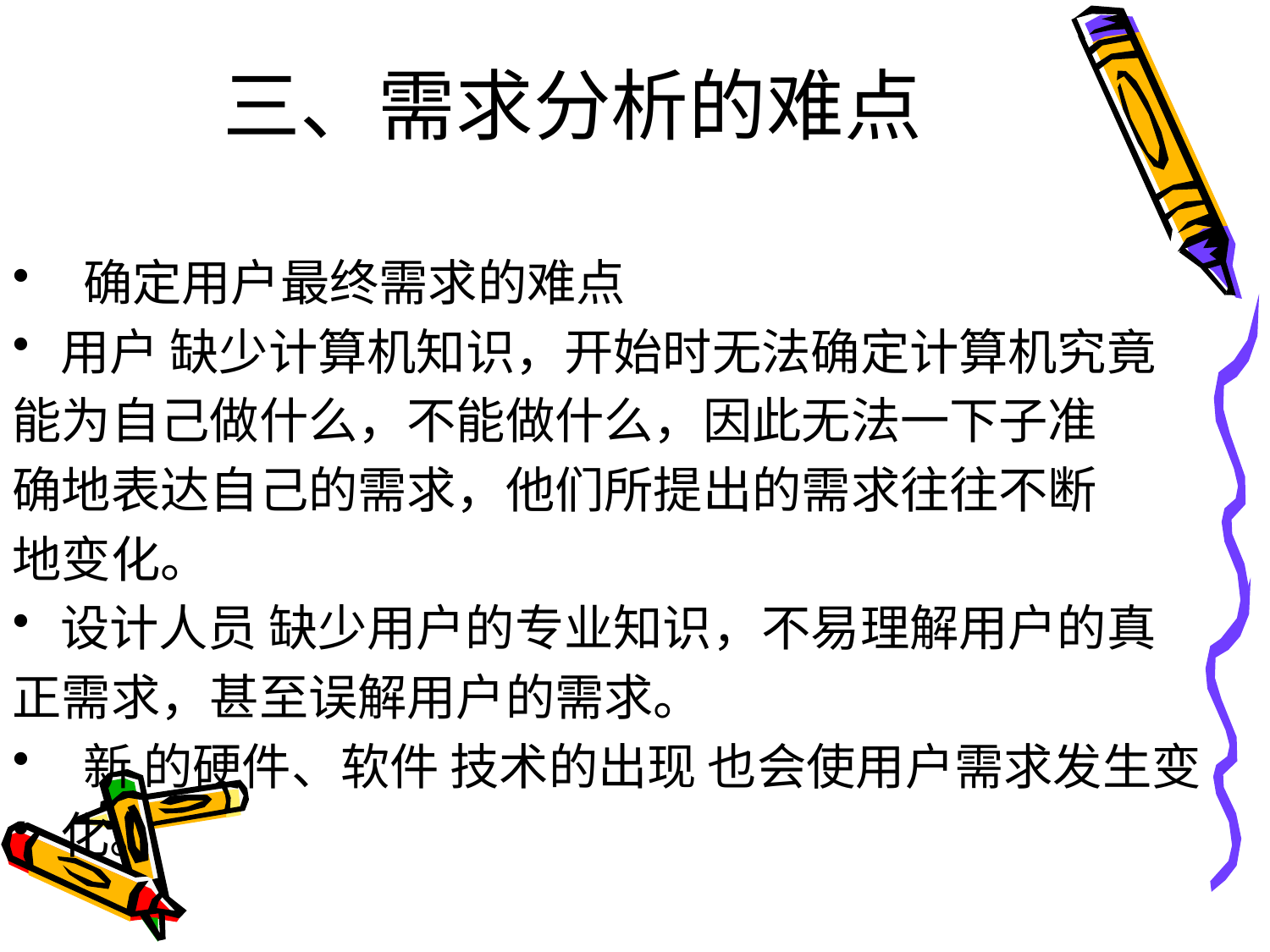

# 三、需求分析的难点

 确定用户最终需求的难点
用户 缺少计算机知识，开始时无法确定计算机究竟
能为自己做什么，不能做什么，因此无法一下子准
确地表达自己的需求，他们所提出的需求往往不断
地变化。
设计人员 缺少用户的专业知识，不易理解用户的真
正需求，甚至误解用户的需求。
 新 的硬件、软件 技术的出现 也会使用户需求发生变
化。